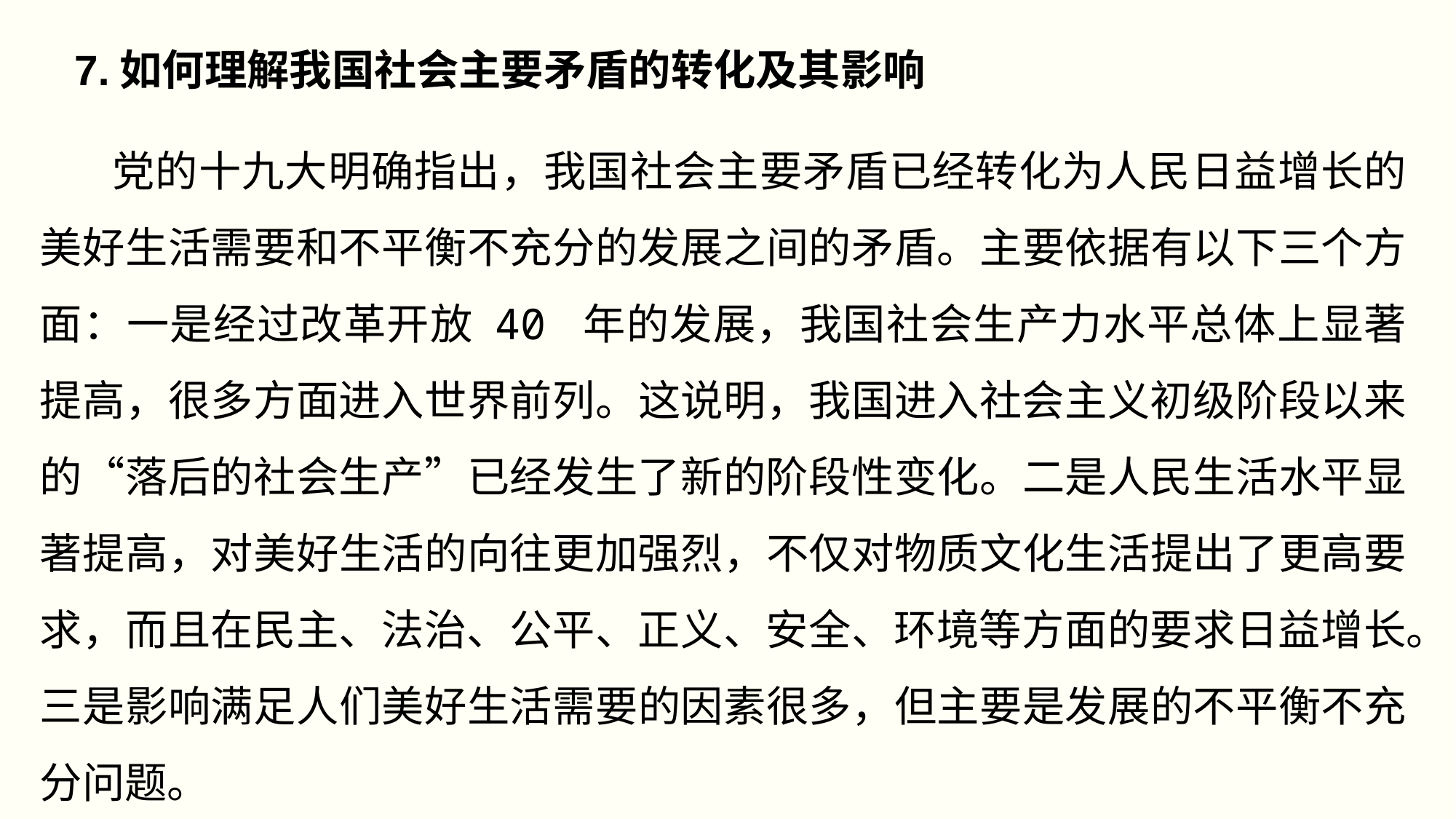

7.如何理解我国社会主要矛盾的转化及其影响
      党的十九大明确指出，我国社会主要矛盾已经转化为人民日益增长的美好生活需要和不平衡不充分的发展之间的矛盾。主要依据有以下三个方面：一是经过改革开放 40 年的发展，我国社会生产力水平总体上显著提高，很多方面进入世界前列。这说明，我国进入社会主义初级阶段以来的“落后的社会生产”已经发生了新的阶段性变化。二是人民生活水平显著提高，对美好生活的向往更加强烈，不仅对物质文化生活提出了更高要求，而且在民主、法治、公平、正义、安全、环境等方面的要求日益增长。三是影响满足人们美好生活需要的因素很多，但主要是发展的不平衡不充分问题。